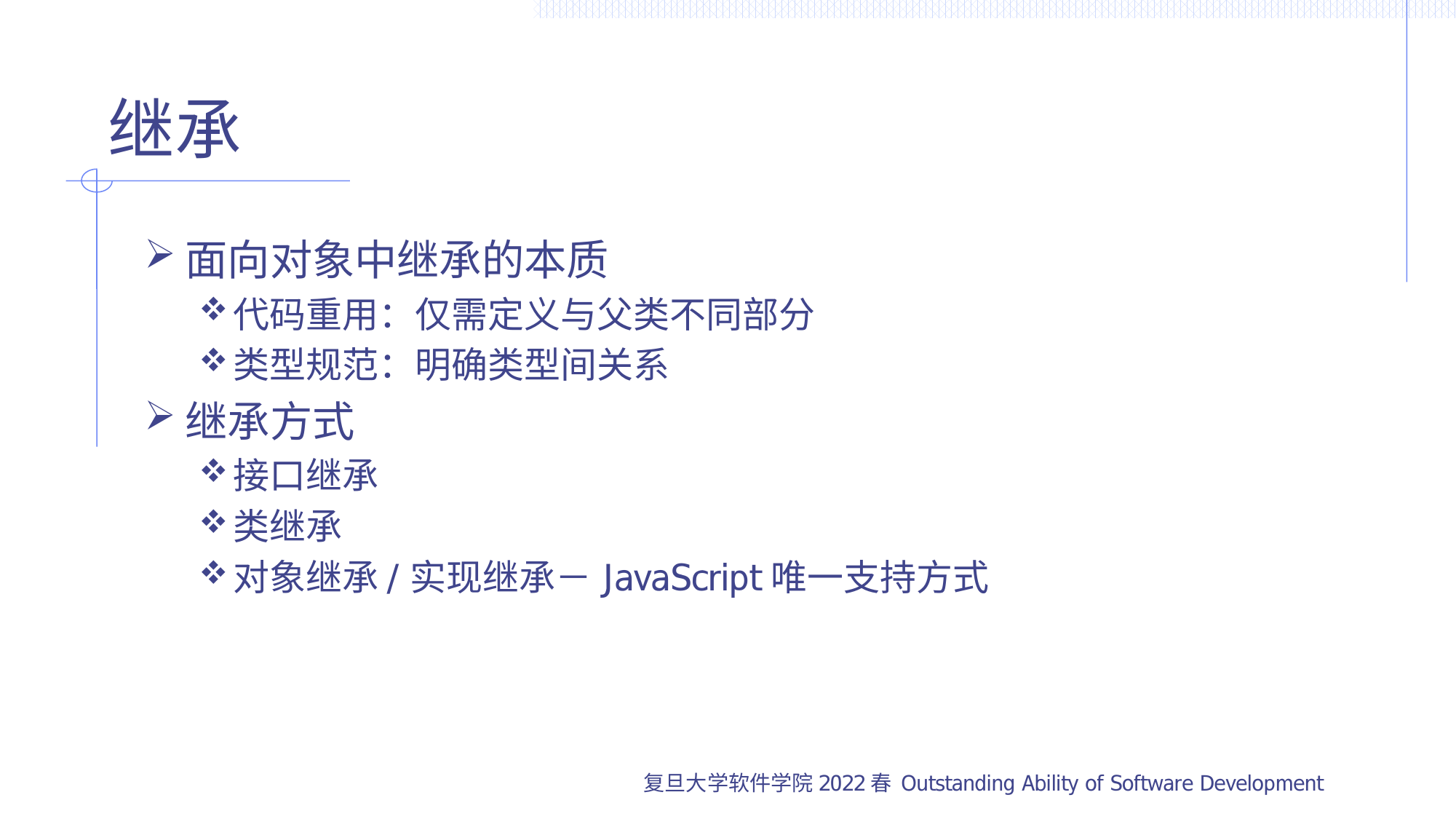

# 继承
面向对象中继承的本质
代码重用：仅需定义与父类不同部分
类型规范：明确类型间关系
继承方式
接口继承
类继承
对象继承/实现继承－JavaScript唯一支持方式